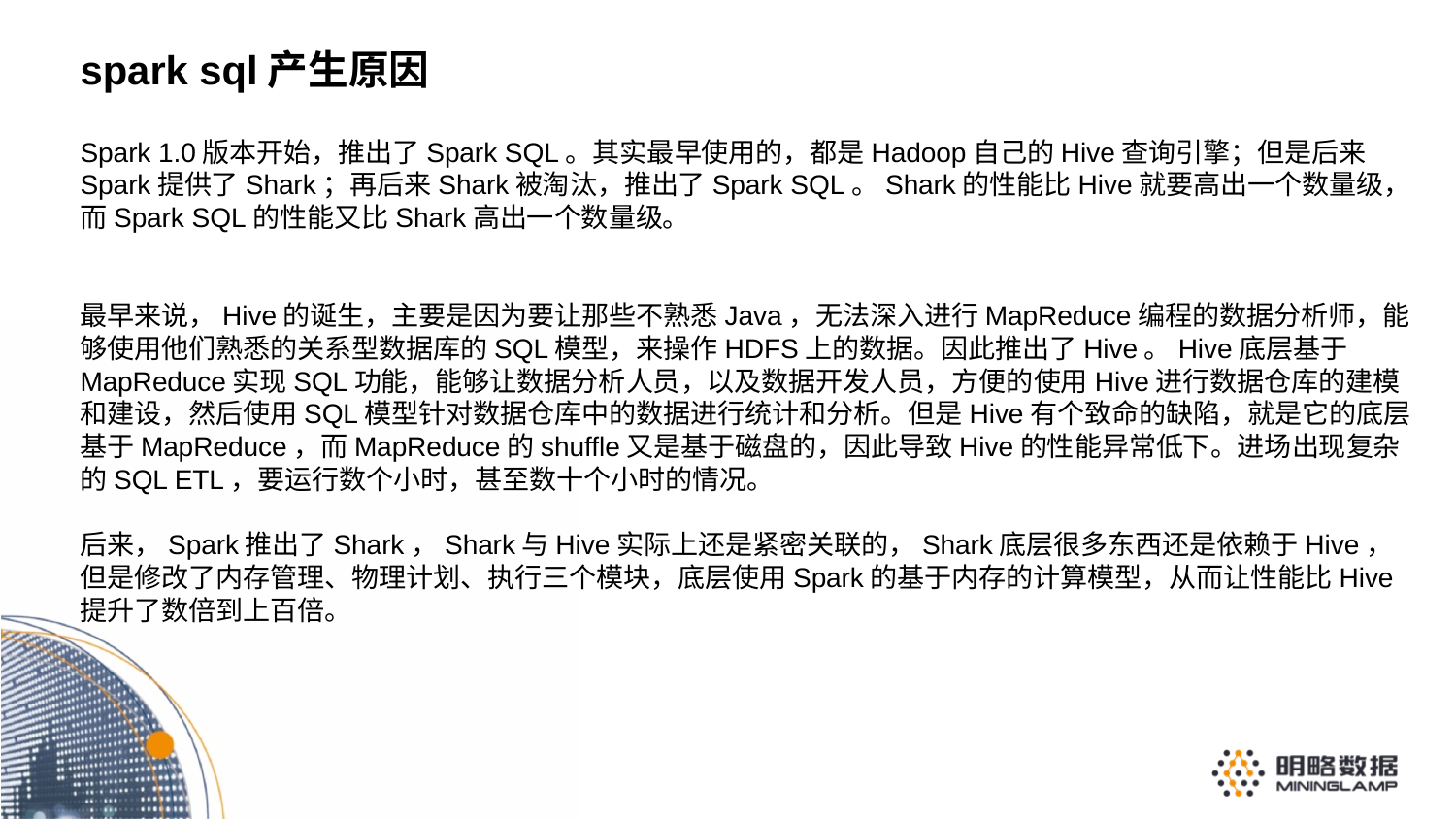

spark sql产生原因
Spark 1.0版本开始，推出了Spark SQL。其实最早使用的，都是Hadoop自己的Hive查询引擎；但是后来Spark提供了Shark；再后来Shark被淘汰，推出了Spark SQL。Shark的性能比Hive就要高出一个数量级，而Spark SQL的性能又比Shark高出一个数量级。

最早来说，Hive的诞生，主要是因为要让那些不熟悉Java，无法深入进行MapReduce编程的数据分析师，能够使用他们熟悉的关系型数据库的SQL模型，来操作HDFS上的数据。因此推出了Hive。Hive底层基于MapReduce实现SQL功能，能够让数据分析人员，以及数据开发人员，方便的使用Hive进行数据仓库的建模和建设，然后使用SQL模型针对数据仓库中的数据进行统计和分析。但是Hive有个致命的缺陷，就是它的底层基于MapReduce，而MapReduce的shuffle又是基于磁盘的，因此导致Hive的性能异常低下。进场出现复杂的SQL ETL，要运行数个小时，甚至数十个小时的情况。
后来，Spark推出了Shark，Shark与Hive实际上还是紧密关联的，Shark底层很多东西还是依赖于Hive，但是修改了内存管理、物理计划、执行三个模块，底层使用Spark的基于内存的计算模型，从而让性能比Hive提升了数倍到上百倍。

整体架构